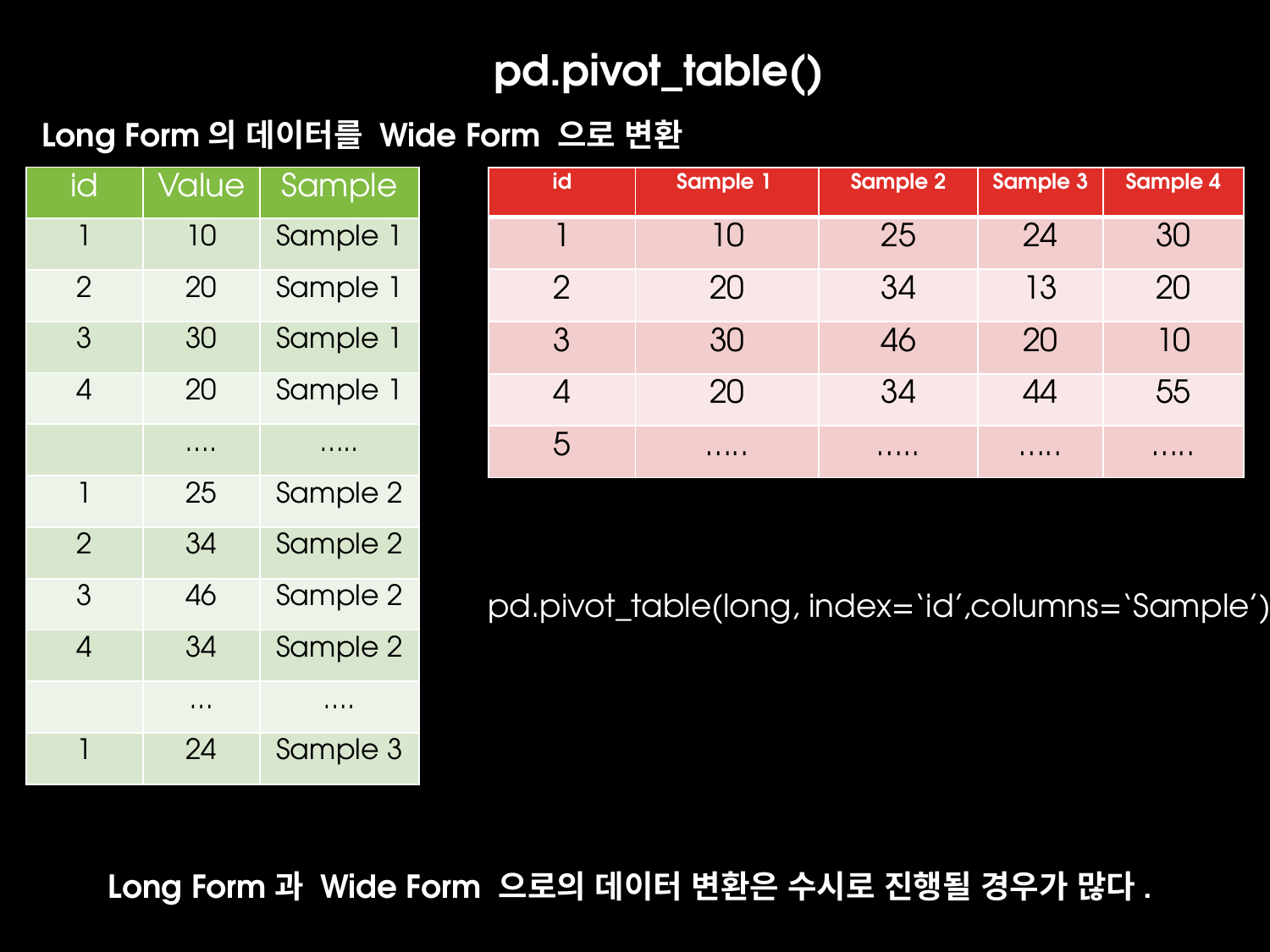

pd.pivot_table()
Long Form의 데이터를 Wide Form 으로 변환
| id | Value | Sample |
| --- | --- | --- |
| 1 | 10 | Sample 1 |
| 2 | 20 | Sample 1 |
| 3 | 30 | Sample 1 |
| 4 | 20 | Sample 1 |
|  | …. | ….. |
| 1 | 25 | Sample 2 |
| 2 | 34 | Sample 2 |
| 3 | 46 | Sample 2 |
| 4 | 34 | Sample 2 |
|  | … | …. |
| 1 | 24 | Sample 3 |
| id | Sample 1 | Sample 2 | Sample 3 | Sample 4 |
| --- | --- | --- | --- | --- |
| 1 | 10 | 25 | 24 | 30 |
| 2 | 20 | 34 | 13 | 20 |
| 3 | 30 | 46 | 20 | 10 |
| 4 | 20 | 34 | 44 | 55 |
| 5 | ….. | ….. | ….. | ….. |
pd.pivot_table(long, index=‘id’,columns=‘Sample’)
Long Form과 Wide Form 으로의 데이터 변환은 수시로 진행될 경우가 많다.